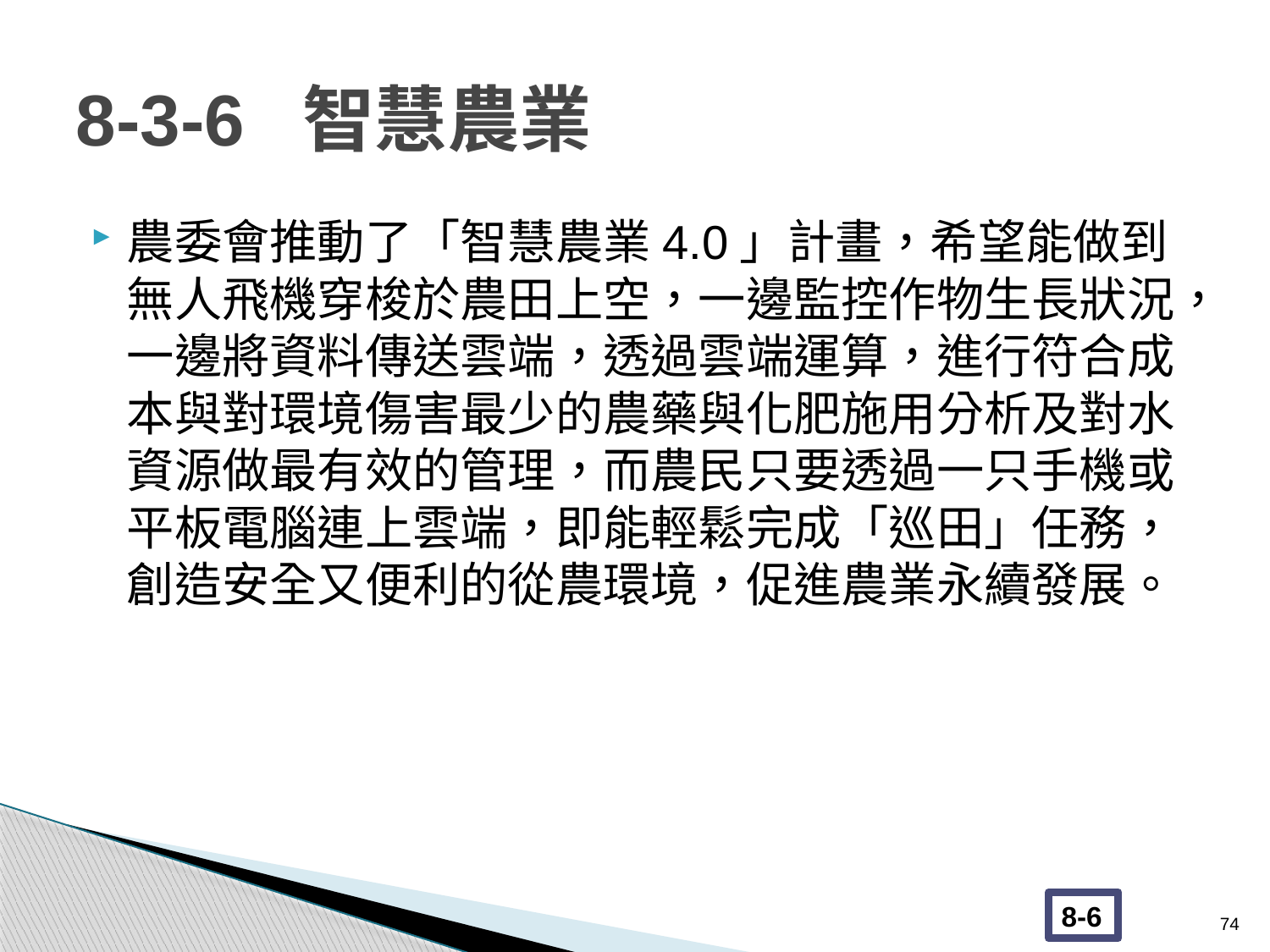

# 8-3-6  智慧農業
農委會推動了「智慧農業4.0」計畫，希望能做到無人飛機穿梭於農田上空，一邊監控作物生長狀況，一邊將資料傳送雲端，透過雲端運算，進行符合成本與對環境傷害最少的農藥與化肥施用分析及對水資源做最有效的管理，而農民只要透過一只手機或平板電腦連上雲端，即能輕鬆完成「巡田」任務，創造安全又便利的從農環境，促進農業永續發展。
74